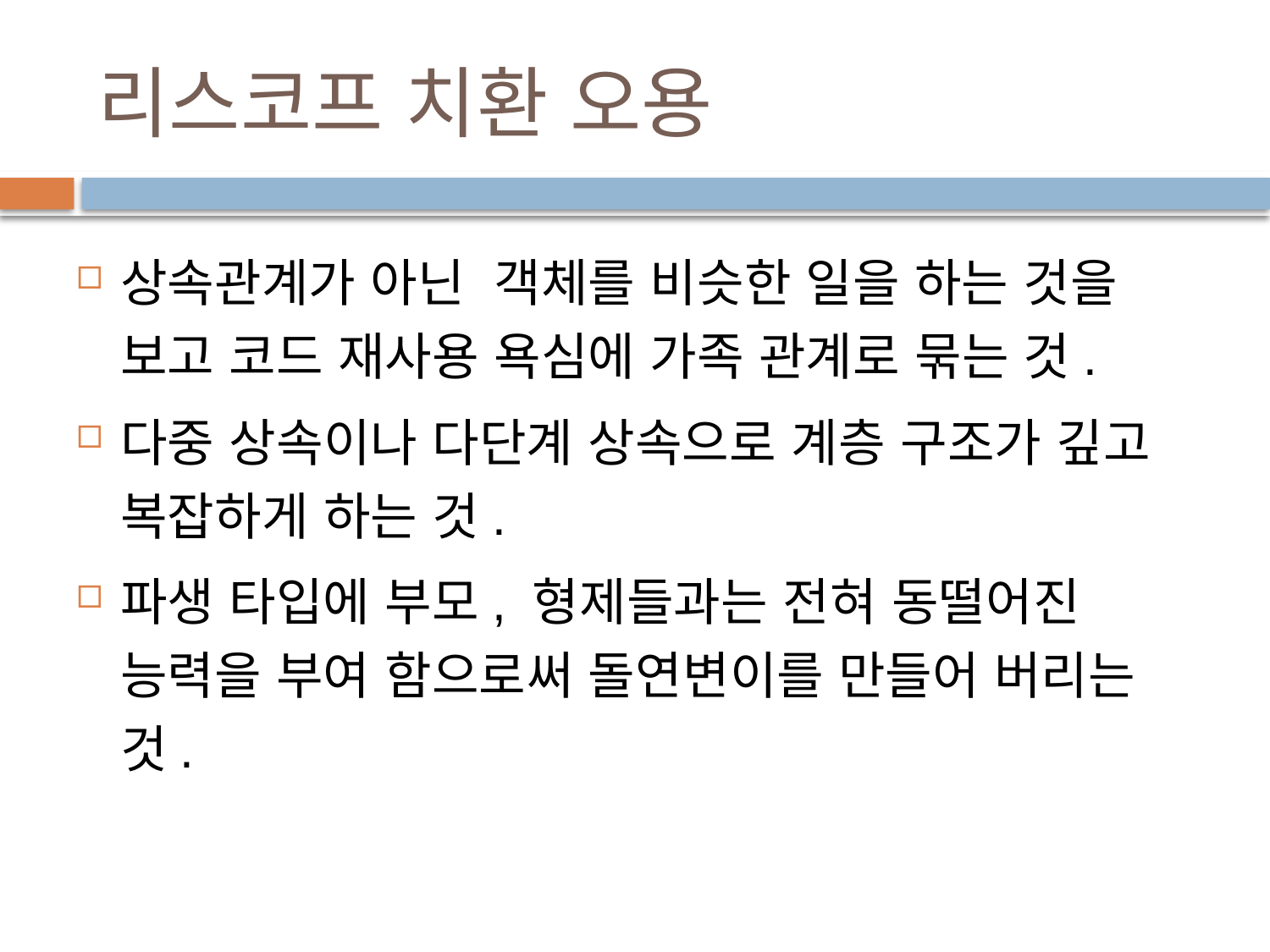

# 리스코프 치환 오용
상속관계가 아닌  객체를 비슷한 일을 하는 것을 보고 코드 재사용 욕심에 가족 관계로 묶는 것.
다중 상속이나 다단계 상속으로 계층 구조가 깊고 복잡하게 하는 것.
파생 타입에 부모, 형제들과는 전혀 동떨어진 능력을 부여 함으로써 돌연변이를 만들어 버리는 것.